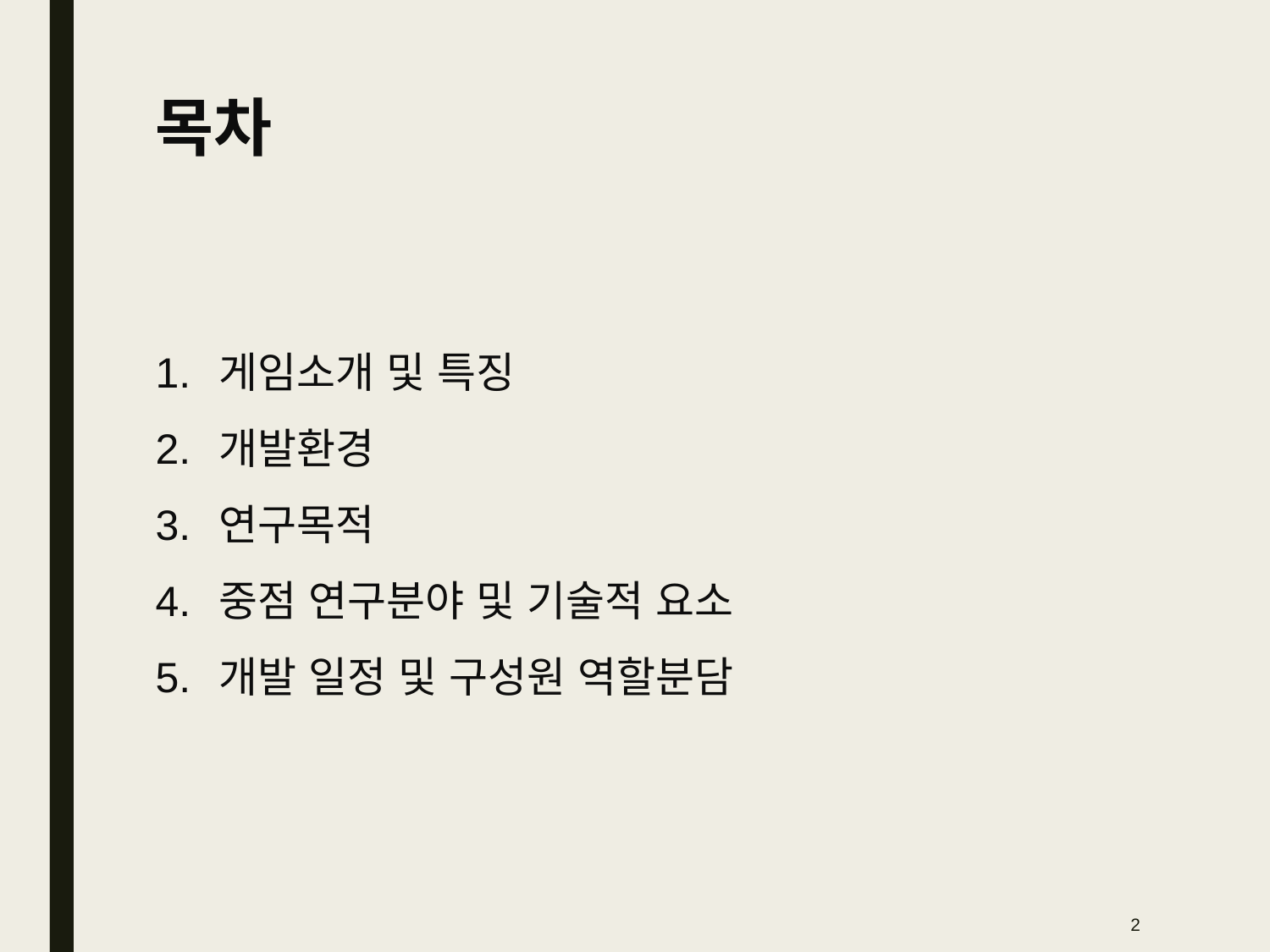

# 목차
게임소개 및 특징
개발환경
연구목적
중점 연구분야 및 기술적 요소
개발 일정 및 구성원 역할분담
2